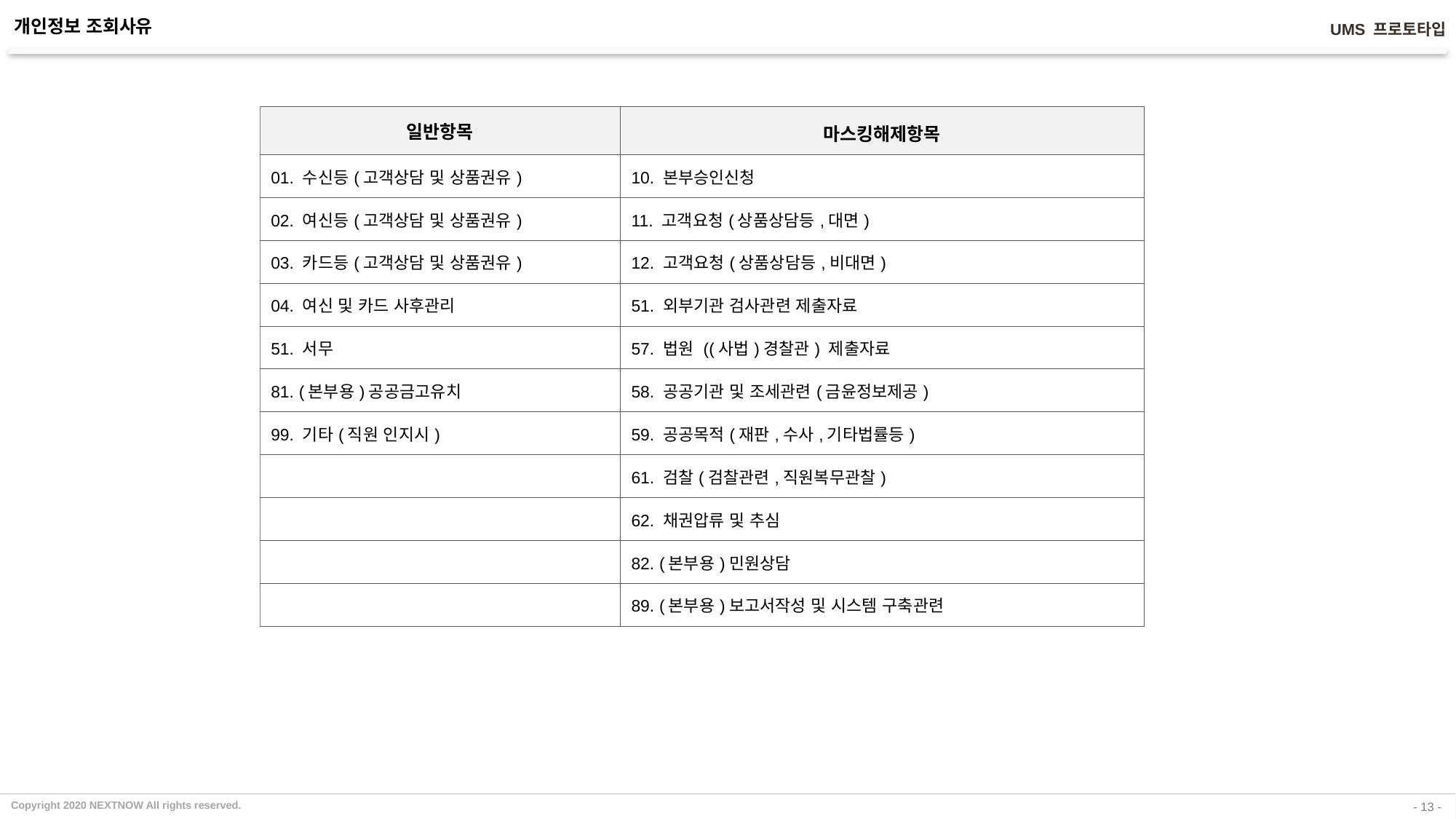

개인정보 조회사유
| 일반항목 | 마스킹해제항목 |
| --- | --- |
| 01. 수신등(고객상담 및 상품권유) | 10. 본부승인신청 |
| 02. 여신등(고객상담 및 상품권유) | 11. 고객요청(상품상담등,대면) |
| 03. 카드등(고객상담 및 상품권유) | 12. 고객요청(상품상담등,비대면) |
| 04. 여신 및 카드 사후관리 | 51. 외부기관 검사관련 제출자료 |
| 51. 서무 | 57. 법원 ((사법)경찰관) 제출자료 |
| 81. (본부용)공공금고유치 | 58. 공공기관 및 조세관련(금윤정보제공) |
| 99. 기타(직원 인지시) | 59. 공공목적(재판,수사,기타법률등) |
|  | 61. 검찰(검찰관련,직원복무관찰) |
|  | 62. 채권압류 및 추심 |
|  | 82. (본부용)민원상담 |
|  | 89. (본부용)보고서작성 및 시스템 구축관련 |